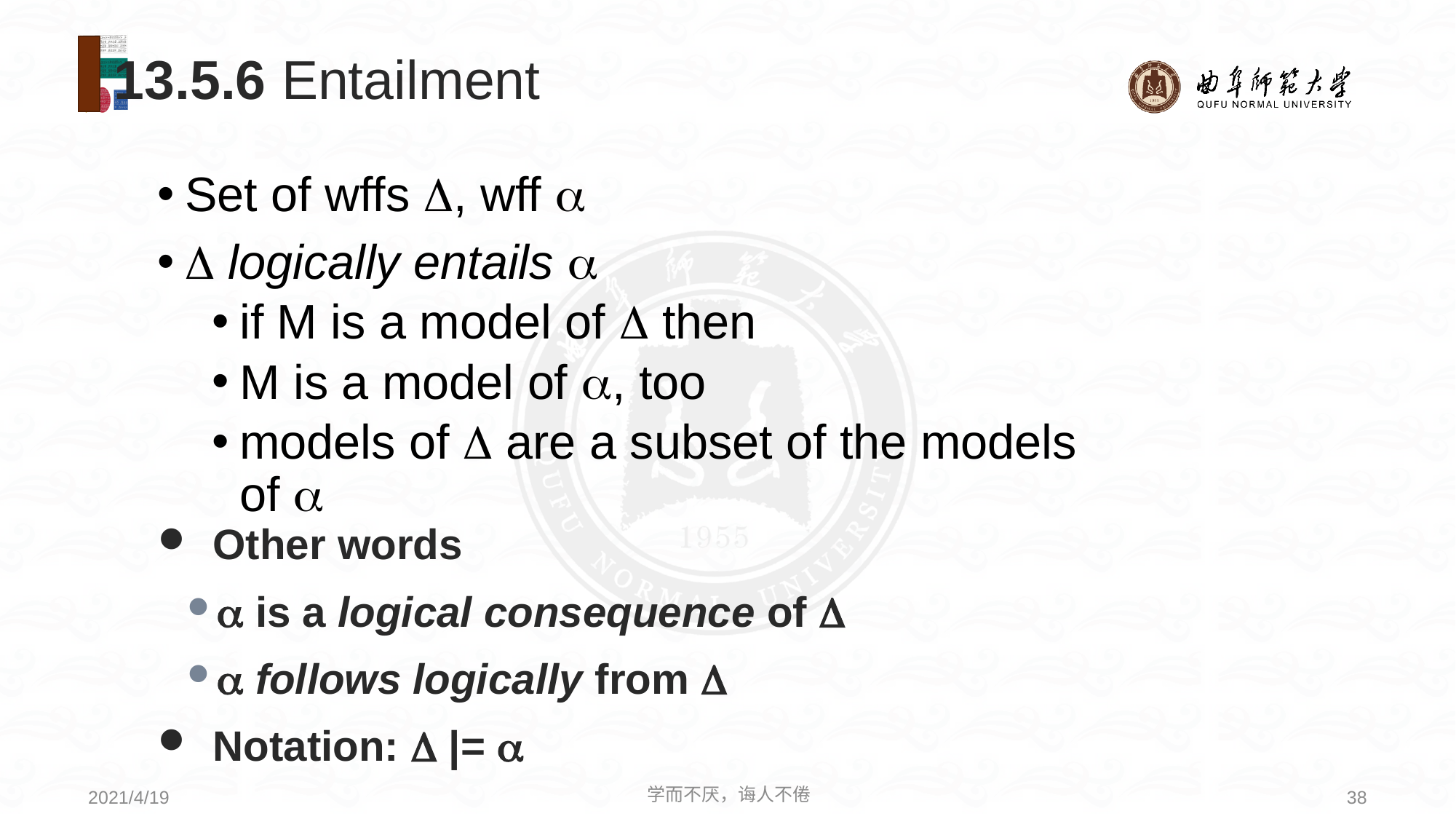

# 13.5.6 Entailment
Set of wffs Δ, wff α
Δ logically entails α
if M is a model of Δ then
M is a model of α, too
models of Δ are a subset of the models of α

Other words
α is a logical consequence of Δ
α follows logically from Δ
Notation: Δ |= α
学而不厌，诲人不倦
38
2021/4/19